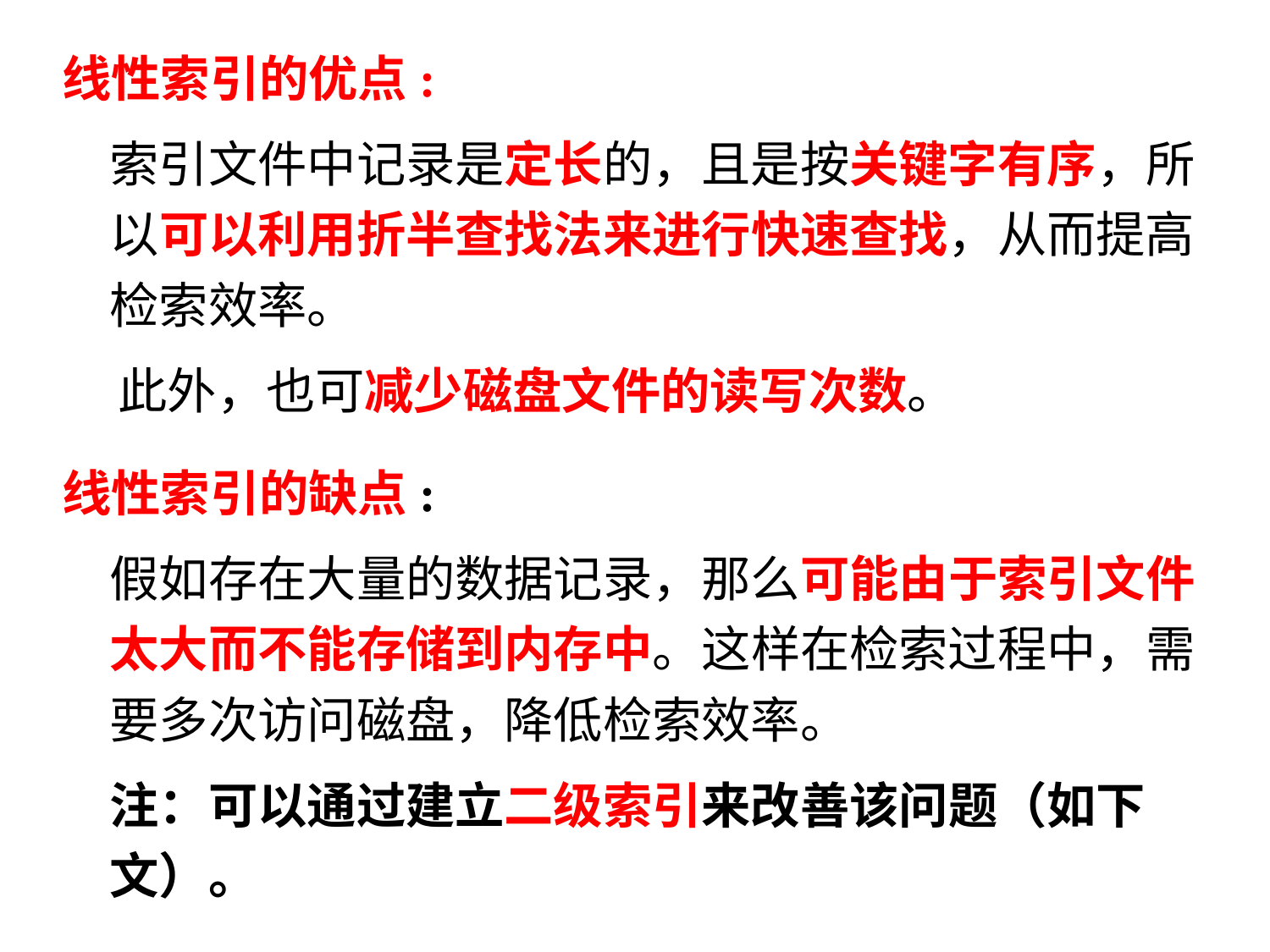

线性索引的优点:
	索引文件中记录是定长的，且是按关键字有序，所以可以利用折半查找法来进行快速查找，从而提高检索效率。
    此外，也可减少磁盘文件的读写次数。
线性索引的缺点:
	假如存在大量的数据记录，那么可能由于索引文件太大而不能存储到内存中。这样在检索过程中，需要多次访问磁盘，降低检索效率。
	注：可以通过建立二级索引来改善该问题（如下文）。